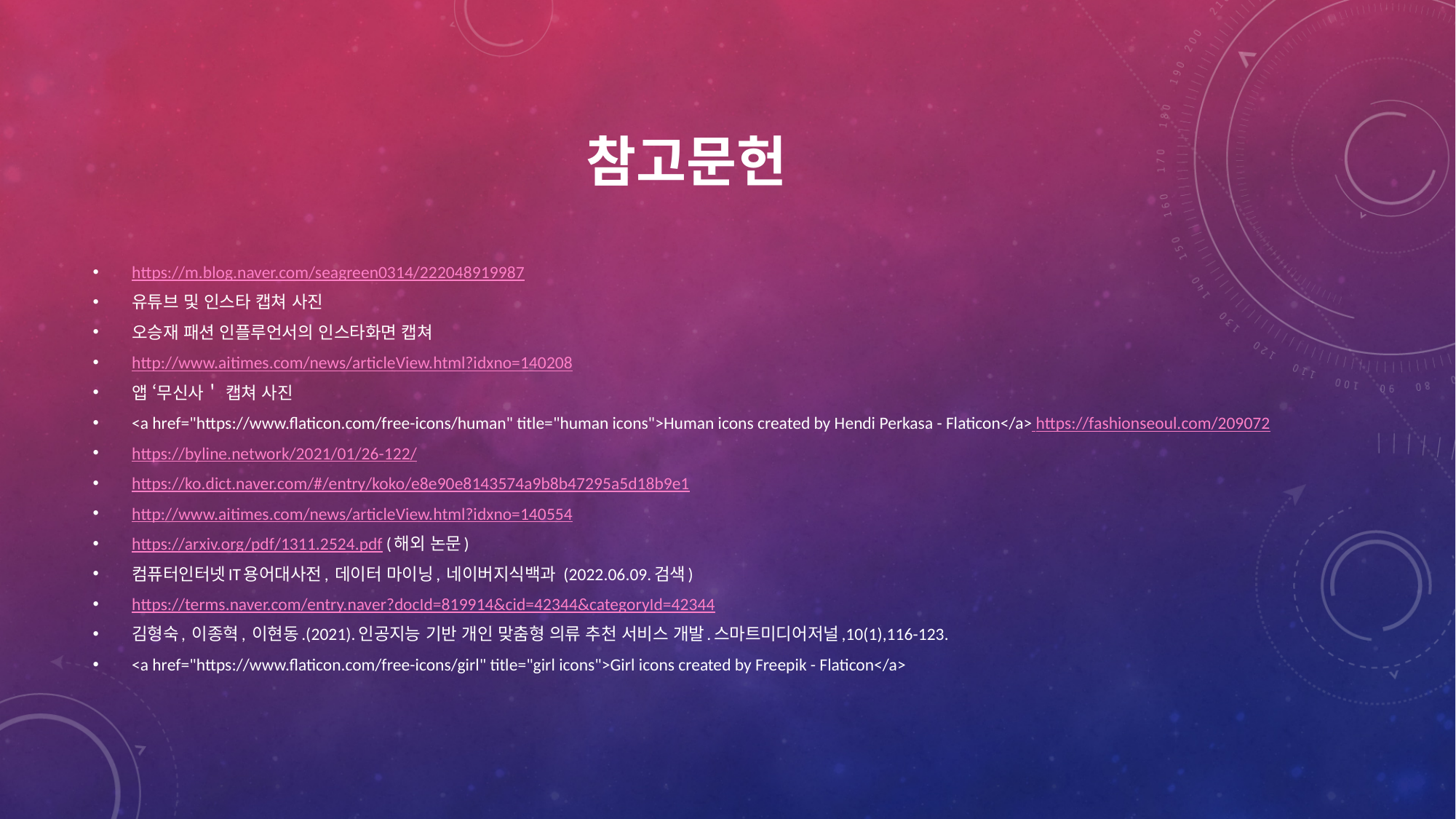

# 참고문헌
https://m.blog.naver.com/seagreen0314/222048919987
유튜브 및 인스타 캡쳐 사진
오승재 패션 인플루언서의 인스타화면 캡쳐
http://www.aitimes.com/news/articleView.html?idxno=140208
앱 ‘무신사＇ 캡쳐 사진
<a href="https://www.flaticon.com/free-icons/human" title="human icons">Human icons created by Hendi Perkasa - Flaticon</a> https://fashionseoul.com/209072
https://byline.network/2021/01/26-122/
https://ko.dict.naver.com/#/entry/koko/e8e90e8143574a9b8b47295a5d18b9e1
http://www.aitimes.com/news/articleView.html?idxno=140554
https://arxiv.org/pdf/1311.2524.pdf (해외 논문)
컴퓨터인터넷IT용어대사전, 데이터 마이닝, 네이버지식백과 (2022.06.09.검색)
https://terms.naver.com/entry.naver?docId=819914&cid=42344&categoryId=42344
김형숙, 이종혁, 이현동.(2021).인공지능 기반 개인 맞춤형 의류 추천 서비스 개발.스마트미디어저널,10(1),116-123.
<a href="https://www.flaticon.com/free-icons/girl" title="girl icons">Girl icons created by Freepik - Flaticon</a>